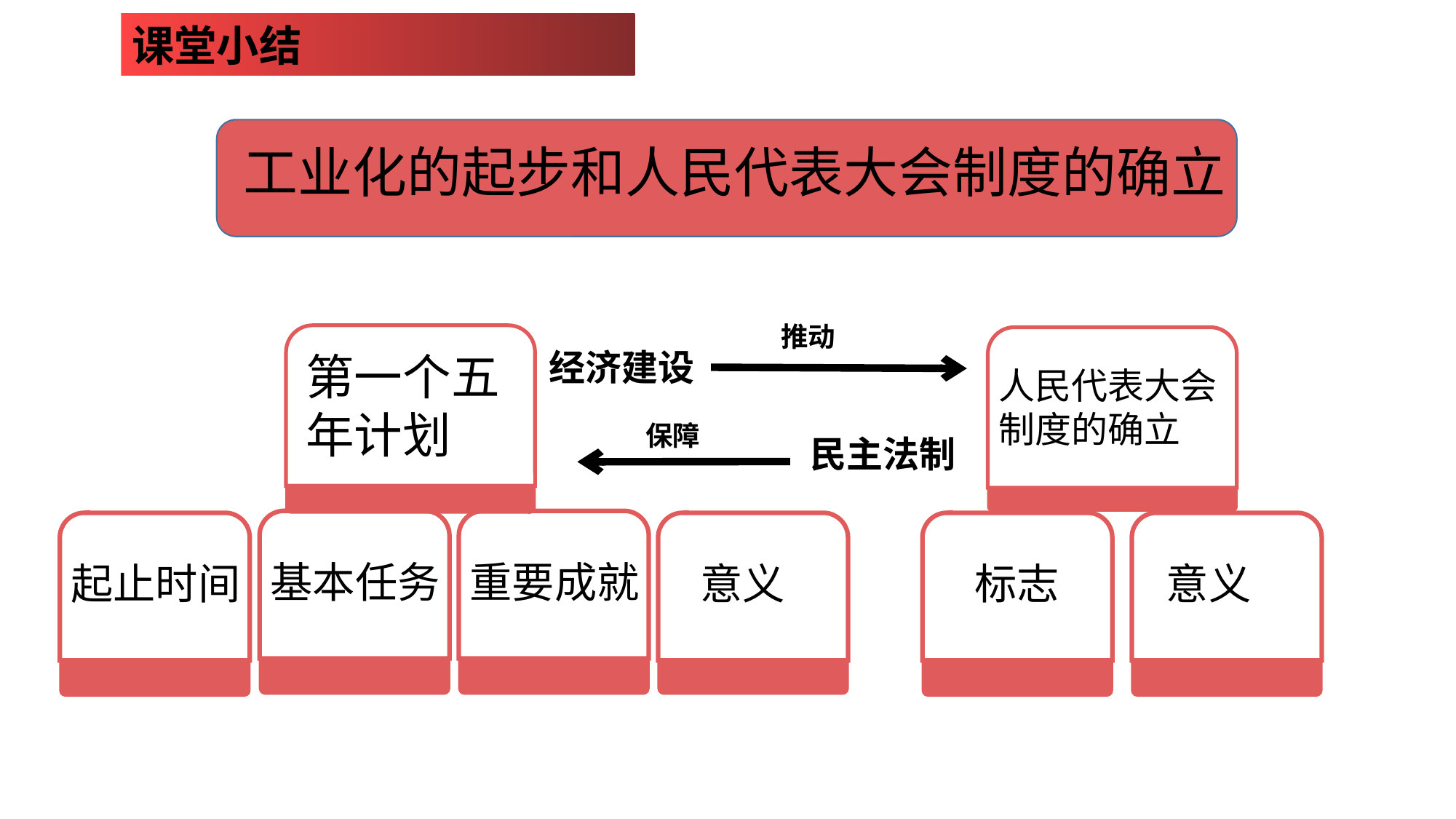

课堂小结

工业化的起步和人民代表大会制度的确立
推动

保障
经济建设
第一个五年计划
人民代表大会制度的确立
相关
标题
相关
标题
民主法制

基本任务
重要成就
起止时间
意义
标志
  意义